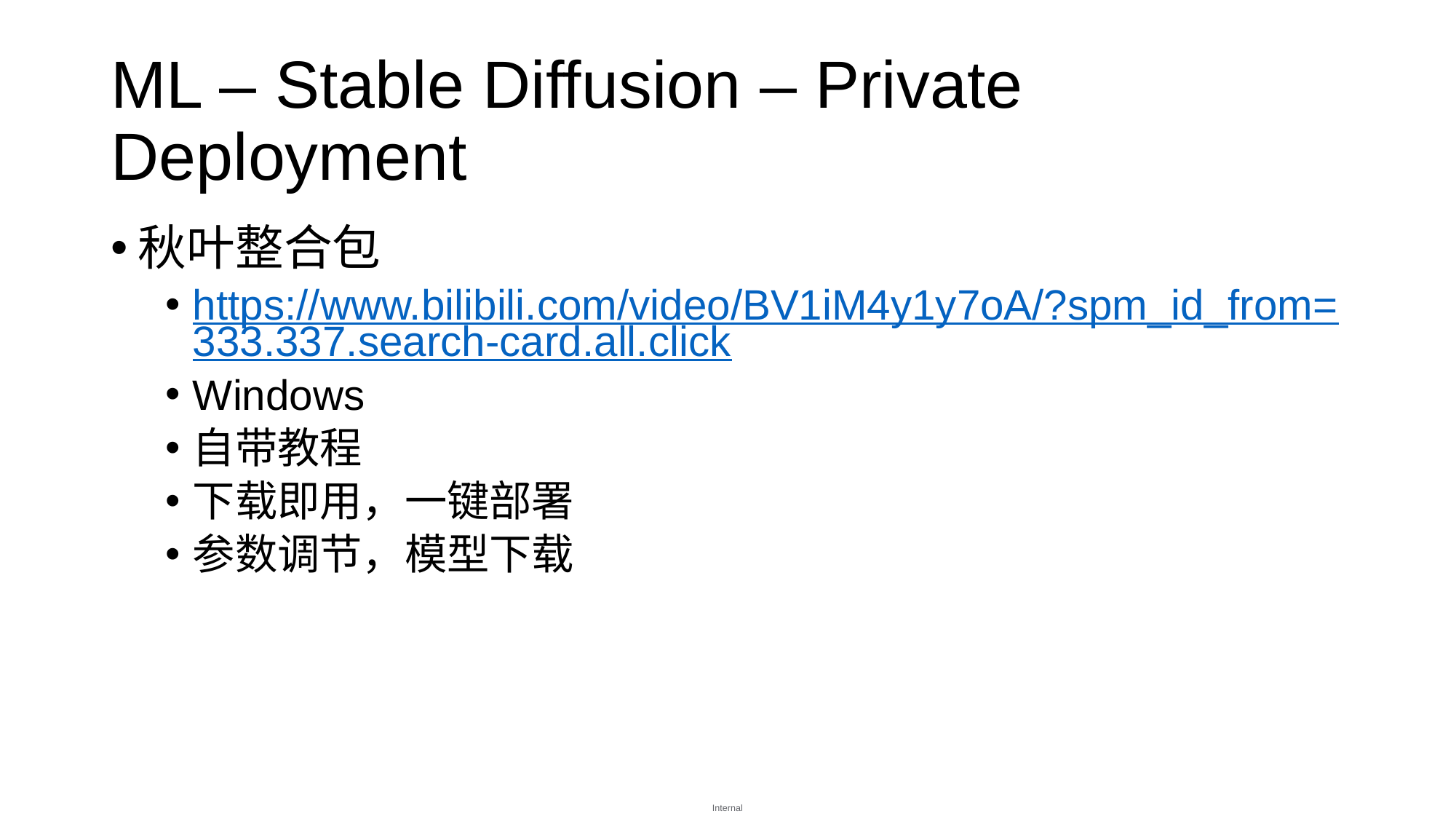

# ML – Stable Diffusion – Private Deployment
秋叶整合包
https://www.bilibili.com/video/BV1iM4y1y7oA/?spm_id_from=333.337.search-card.all.click
Windows
自带教程
下载即用，一键部署
参数调节，模型下载